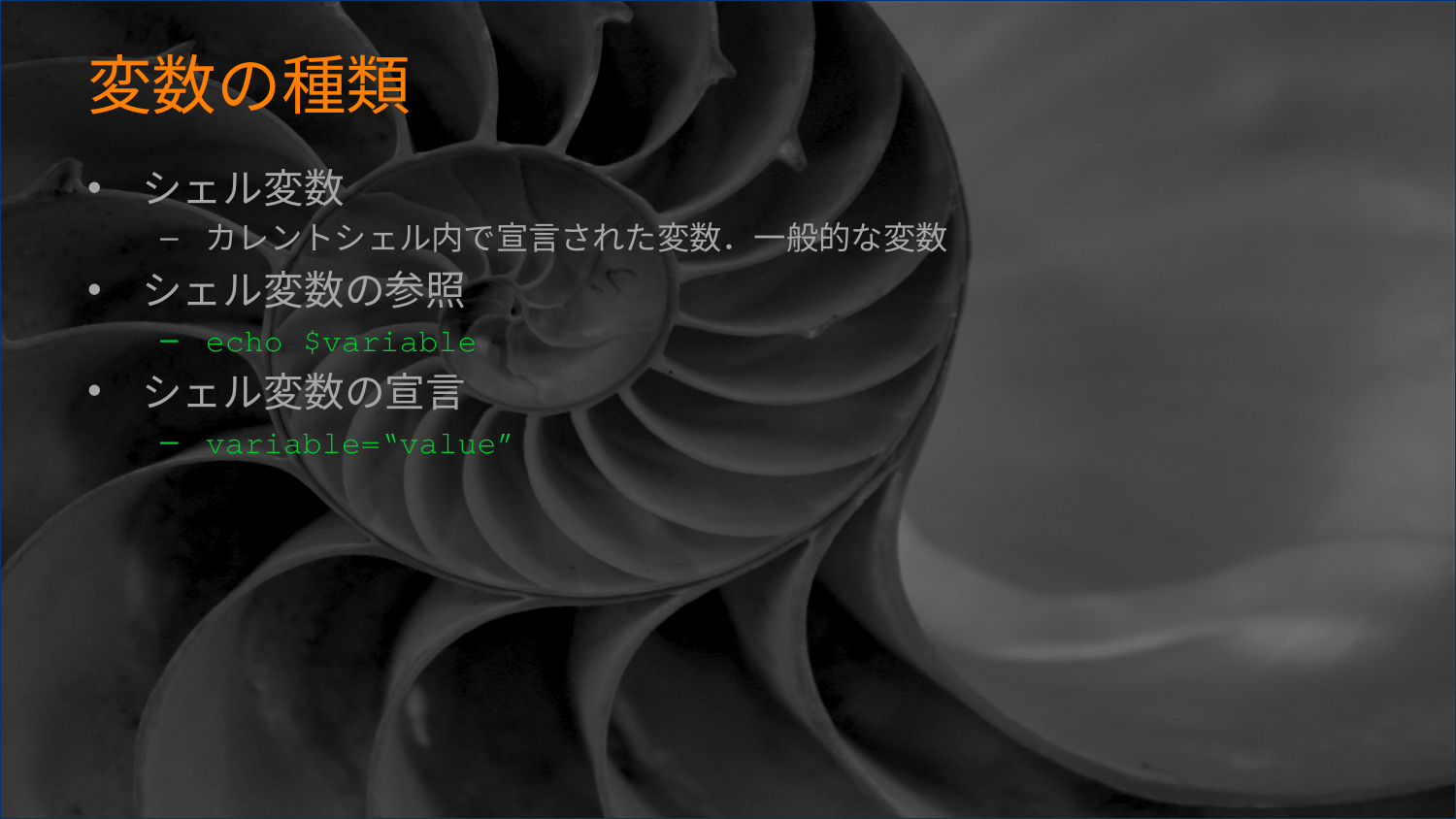

# 変数の種類
シェル変数
カレントシェル内で宣言された変数．一般的な変数
シェル変数の参照
echo $variable
シェル変数の宣言
variable=“value”